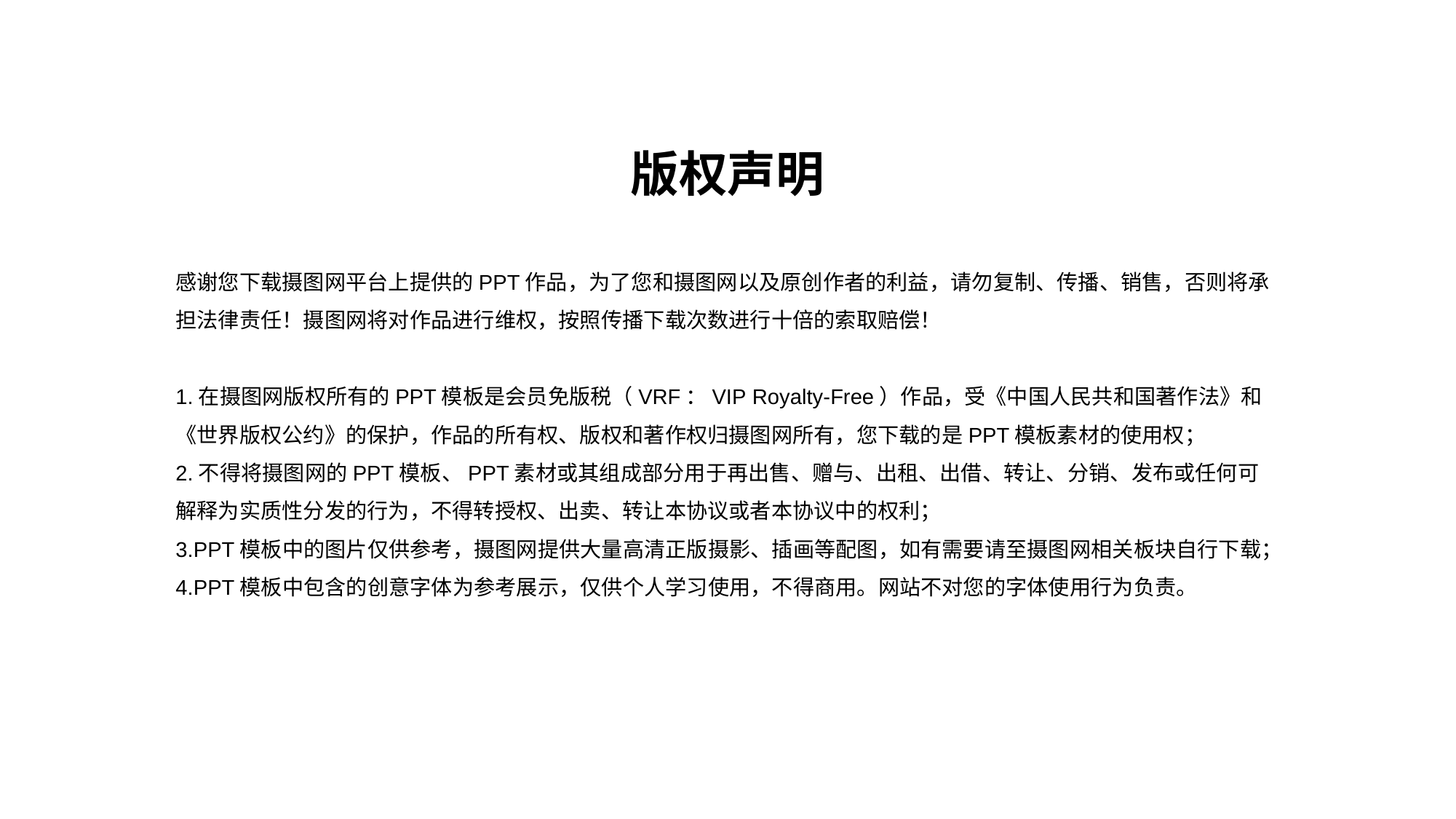

版权声明

感谢您下载摄图网平台上提供的PPT作品，为了您和摄图网以及原创作者的利益，请勿复制、传播、销售，否则将承担法律责任！摄图网将对作品进行维权，按照传播下载次数进行十倍的索取赔偿！

1.在摄图网版权所有的PPT模板是会员免版税（VRF：VIP Royalty-Free）作品，受《中国人民共和国著作法》和《世界版权公约》的保护，作品的所有权、版权和著作权归摄图网所有，您下载的是PPT模板素材的使用权；
2.不得将摄图网的PPT模板、PPT素材或其组成部分用于再出售、赠与、出租、出借、转让、分销、发布或任何可解释为实质性分发的行为，不得转授权、出卖、转让本协议或者本协议中的权利；
3.PPT模板中的图片仅供参考，摄图网提供大量高清正版摄影、插画等配图，如有需要请至摄图网相关板块自行下载；
4.PPT模板中包含的创意字体为参考展示，仅供个人学习使用，不得商用。网站不对您的字体使用行为负责。